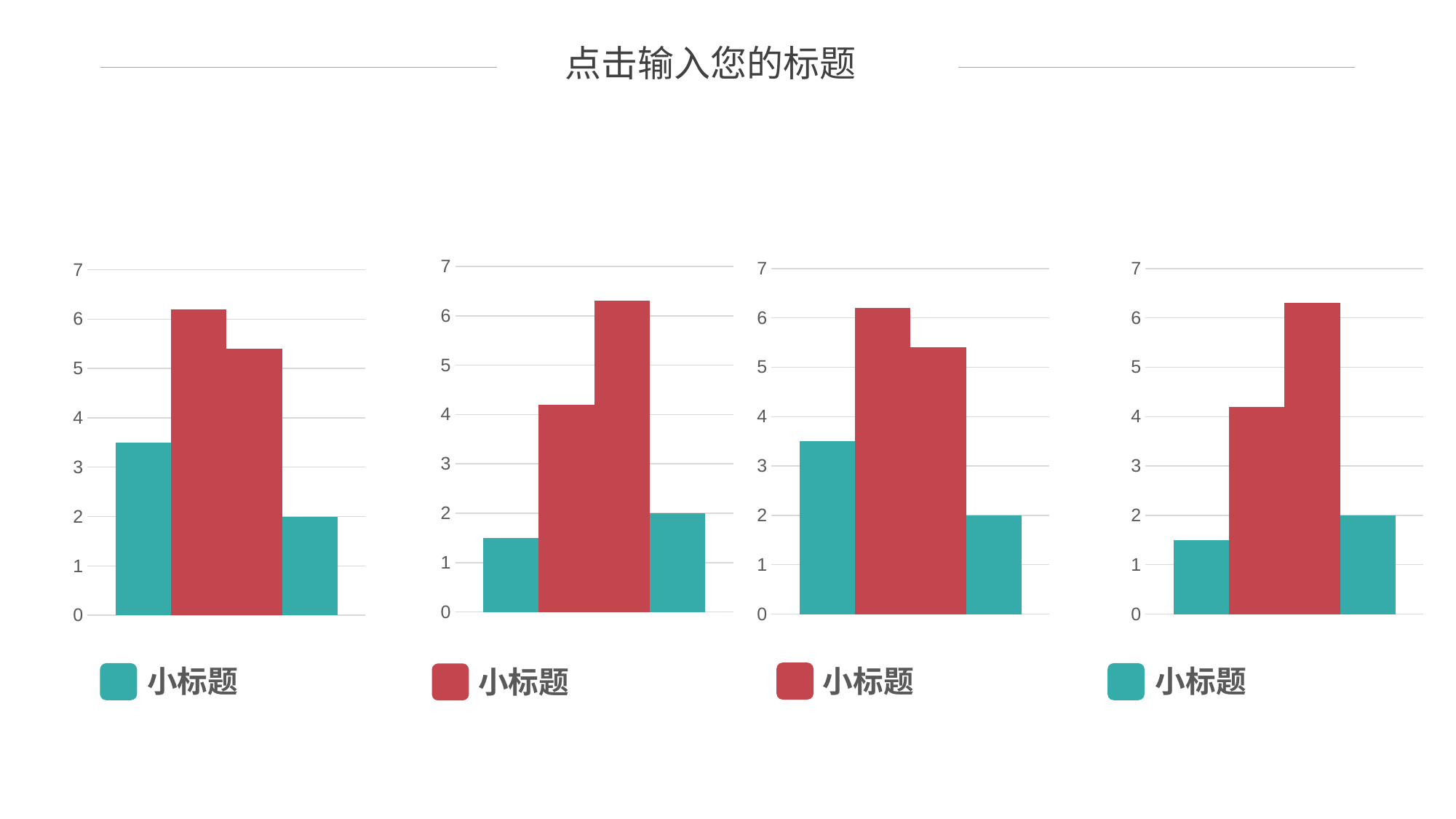

点击输入您的标题

### Chart

| Category | PC | Notebook | Tablet | Other |
|---|---|---|---|---|
| 2010 | 1.5 | 4.2 | 6.3 | 2.0 |

### Chart

| Category | PC | Notebook | Tablet | Other |
|---|---|---|---|---|
| 2010 | 3.5 | 6.2 | 5.4 | 2.0 |

### Chart

| Category | PC | Notebook | Tablet | Other |
|---|---|---|---|---|
| 2010 | 1.5 | 4.2 | 6.3 | 2.0 |

### Chart

| Category | PC | Notebook | Tablet | Other |
|---|---|---|---|---|
| 2010 | 3.5 | 6.2 | 5.4 | 2.0 |
小标题
小标题
小标题
小标题